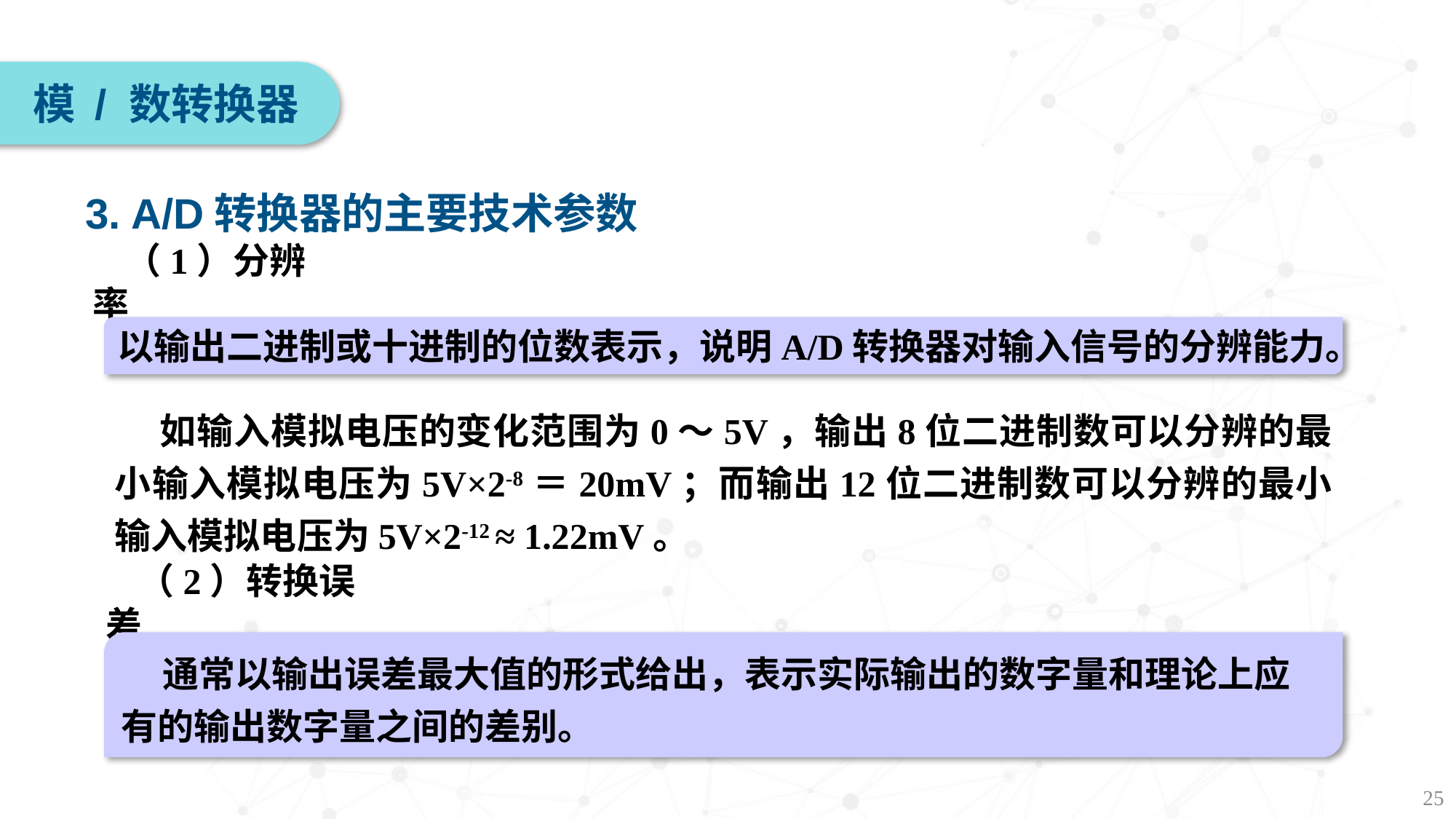

模 / 数转换器
3. A/D转换器的主要技术参数
（1）分辨率
以输出二进制或十进制的位数表示，说明A/D转换器对输入信号的分辨能力。
    如输入模拟电压的变化范围为0～5V，输出8位二进制数可以分辨的最小输入模拟电压为5V×2-8＝20mV；而输出12位二进制数可以分辨的最小输入模拟电压为5V×2-12 ≈ 1.22mV。
（2）转换误差
    通常以输出误差最大值的形式给出，表示实际输出的数字量和理论上应有的输出数字量之间的差别。
25